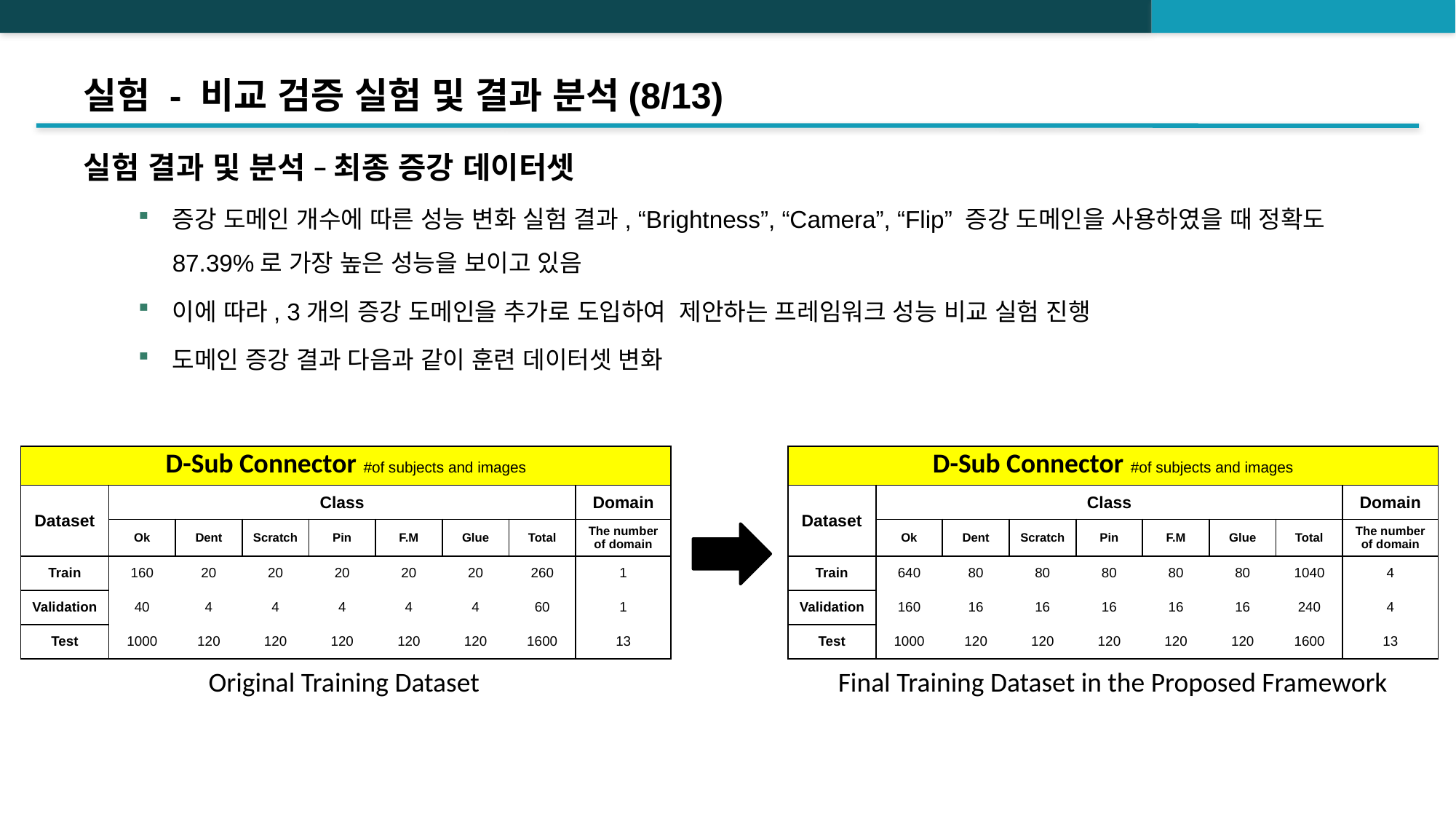

# 실험 - 비교 검증 실험 및 결과 분석(8/13)
실험 결과 및 분석 – 최종 증강 데이터셋
증강 도메인 개수에 따른 성능 변화 실험 결과, “Brightness”, “Camera”, “Flip” 증강 도메인을 사용하였을 때 정확도 87.39%로 가장 높은 성능을 보이고 있음
이에 따라, 3개의 증강 도메인을 추가로 도입하여  제안하는 프레임워크 성능 비교 실험 진행
도메인 증강 결과 다음과 같이 훈련 데이터셋 변화
| D-Sub Connector #of subjects and images |  |  |  |  |  |  |  |  |
| --- | --- | --- | --- | --- | --- | --- | --- | --- |
| Dataset | Class |  |  |  |  |  |  | Domain |
|  | Ok | Dent | Scratch | Pin | F.M | Glue | Total | The number of domain |
| Train | 640 | 80 | 80 | 80 | 80 | 80 | 1040 | 4 |
| Validation | 160 | 16 | 16 | 16 | 16 | 16 | 240 | 4 |
| Test | 1000 | 120 | 120 | 120 | 120 | 120 | 1600 | 13 |
| D-Sub Connector #of subjects and images |  |  |  |  |  |  |  |  |
| --- | --- | --- | --- | --- | --- | --- | --- | --- |
| Dataset | Class |  |  |  |  |  |  | Domain |
|  | Ok | Dent | Scratch | Pin | F.M | Glue | Total | The number of domain |
| Train | 160 | 20 | 20 | 20 | 20 | 20 | 260 | 1 |
| Validation | 40 | 4 | 4 | 4 | 4 | 4 | 60 | 1 |
| Test | 1000 | 120 | 120 | 120 | 120 | 120 | 1600 | 13 |

Final Training Dataset in the Proposed Framework
Original Training Dataset